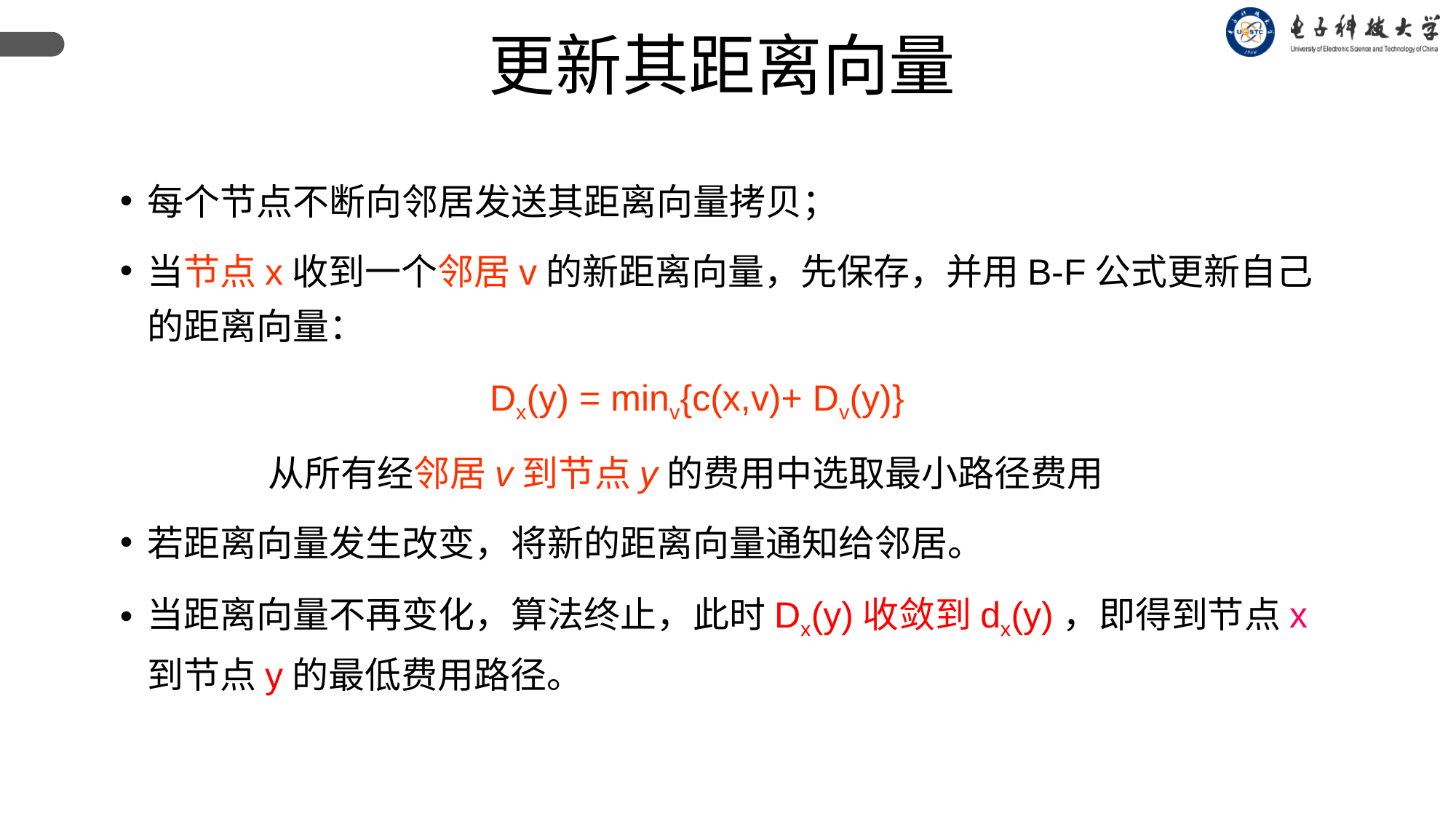

更新其距离向量
每个节点不断向邻居发送其距离向量拷贝；
当节点x收到一个邻居v的新距离向量，先保存，并用B-F公式更新自己的距离向量：
Dx(y) = minv{c(x,v)+ Dv(y)}
                 从所有经邻居v到节点y的费用中选取最小路径费用
若距离向量发生改变，将新的距离向量通知给邻居。
当距离向量不再变化，算法终止，此时Dx(y)收敛到dx(y)，即得到节点x到节点y的最低费用路径。